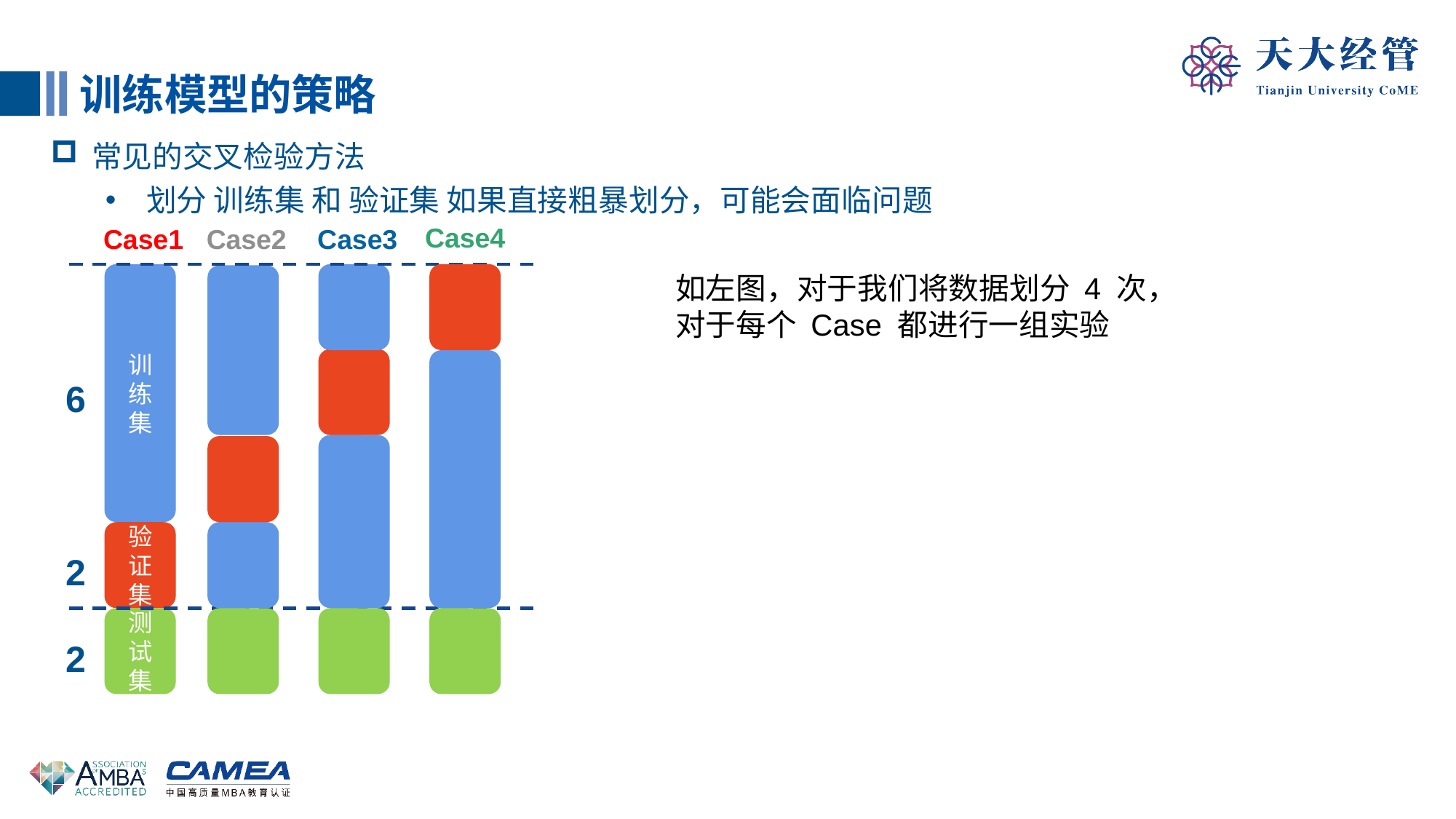

训练模型的策略

常见的交叉检验方法
划分 训练集 和 验证集 如果直接粗暴划分，可能会面临问题
Case4
Case1
Case2
Case3
训练集

如左图，对于我们将数据划分 4 次，
对于每个 Case 都进行一组实验

6

验证集

2
测试集

2